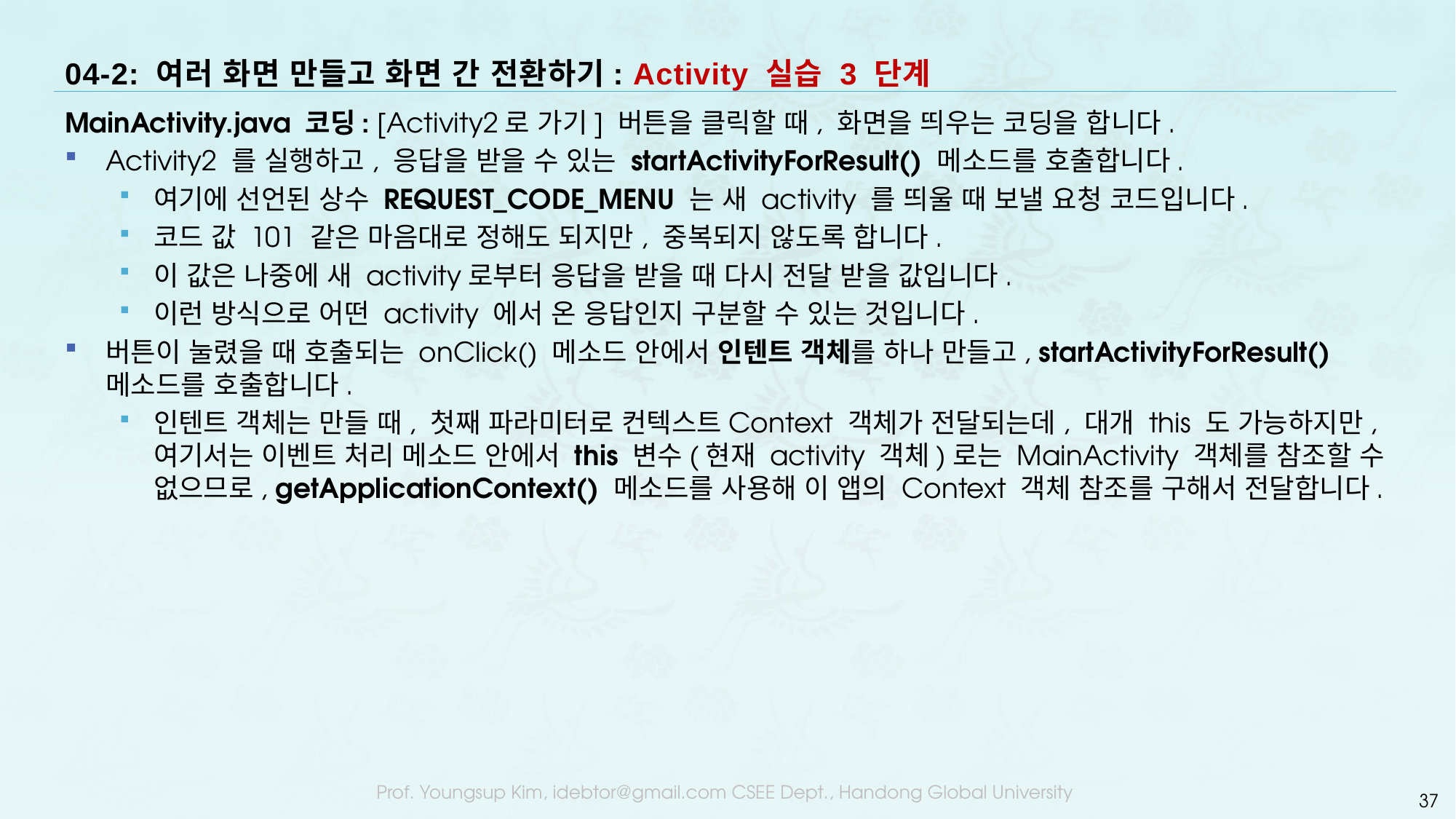

# 04-2: 여러 화면 만들고 화면 간 전환하기: Activity 실습 3 단계
MainActivity.java 코딩: [Activity2로 가기] 버튼을 클릭할 때, 화면을 띄우는 코딩을 합니다.
Activity2 를 실행하고, 응답을 받을 수 있는 startActivityForResult() 메소드를 호출합니다.
여기에 선언된 상수 REQUEST_CODE_MENU 는 새 activity 를 띄울 때 보낼 요청 코드입니다.
코드 값 101 같은 마음대로 정해도 되지만, 중복되지 않도록 합니다.
이 값은 나중에 새 activity로부터 응답을 받을 때 다시 전달 받을 값입니다.
이런 방식으로 어떤 activity 에서 온 응답인지 구분할 수 있는 것입니다.
버튼이 눌렸을 때 호출되는 onClick() 메소드 안에서 인텐트 객체를 하나 만들고, startActivityForResult() 메소드를 호출합니다.
인텐트 객체는 만들 때, 첫째 파라미터로 컨텍스트Context 객체가 전달되는데, 대개 this 도 가능하지만, 여기서는 이벤트 처리 메소드 안에서 this 변수(현재 activity 객체)로는 MainActivity 객체를 참조할 수 없으므로, getApplicationContext() 메소드를 사용해 이 앱의 Context 객체 참조를 구해서 전달합니다.
37